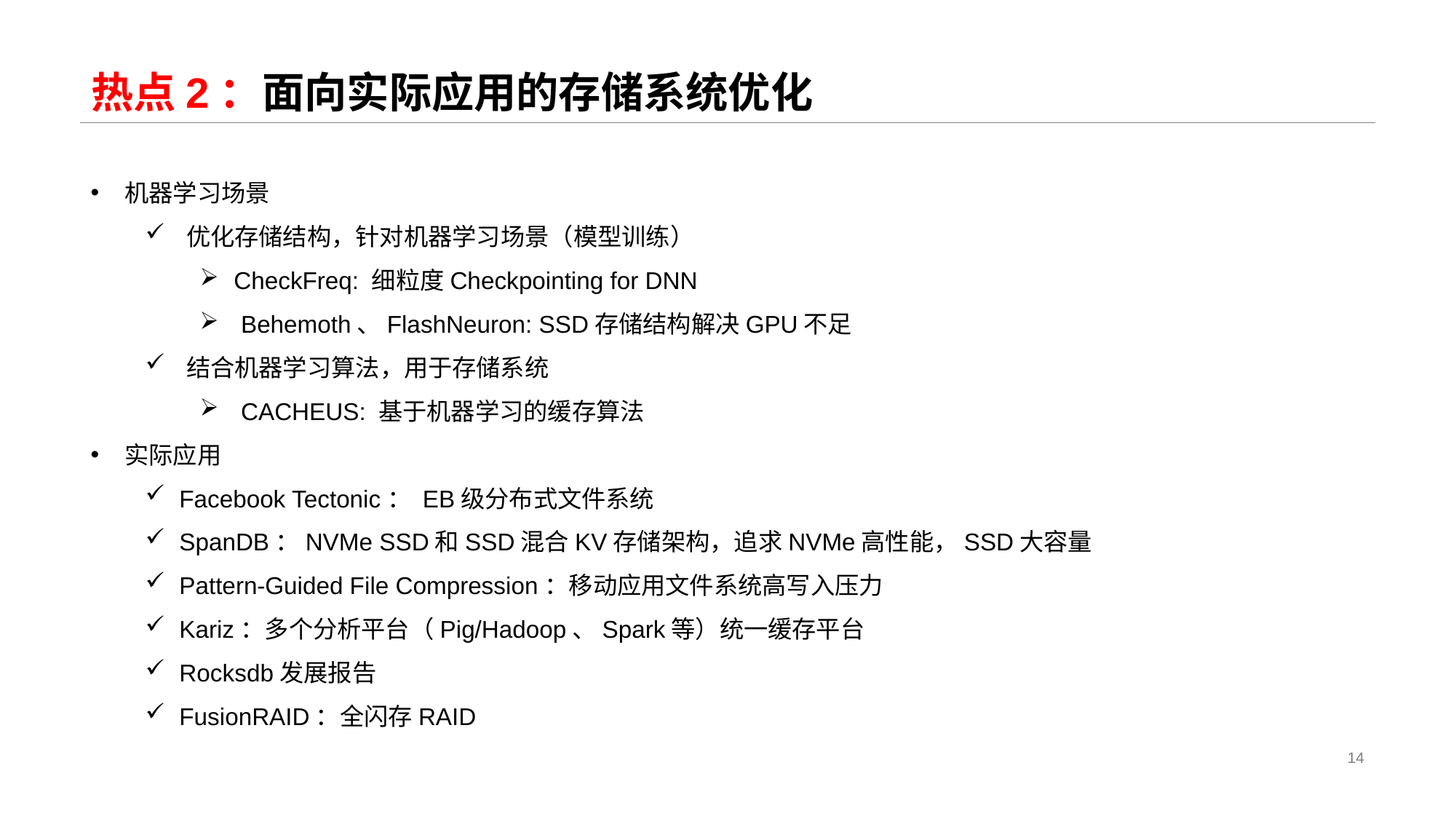

# 热点2：面向实际应用的存储系统优化
机器学习场景
优化存储结构，针对机器学习场景（模型训练）
CheckFreq: 细粒度Checkpointing for DNN
Behemoth、FlashNeuron: SSD存储结构解决GPU不足
结合机器学习算法，用于存储系统
CACHEUS: 基于机器学习的缓存算法
实际应用
Facebook Tectonic： EB级分布式文件系统
SpanDB：NVMe SSD和SSD混合KV存储架构，追求NVMe高性能，SSD大容量
Pattern-Guided File Compression：移动应用文件系统高写入压力
Kariz：多个分析平台（Pig/Hadoop、Spark等）统一缓存平台
Rocksdb发展报告
FusionRAID：全闪存RAID
14